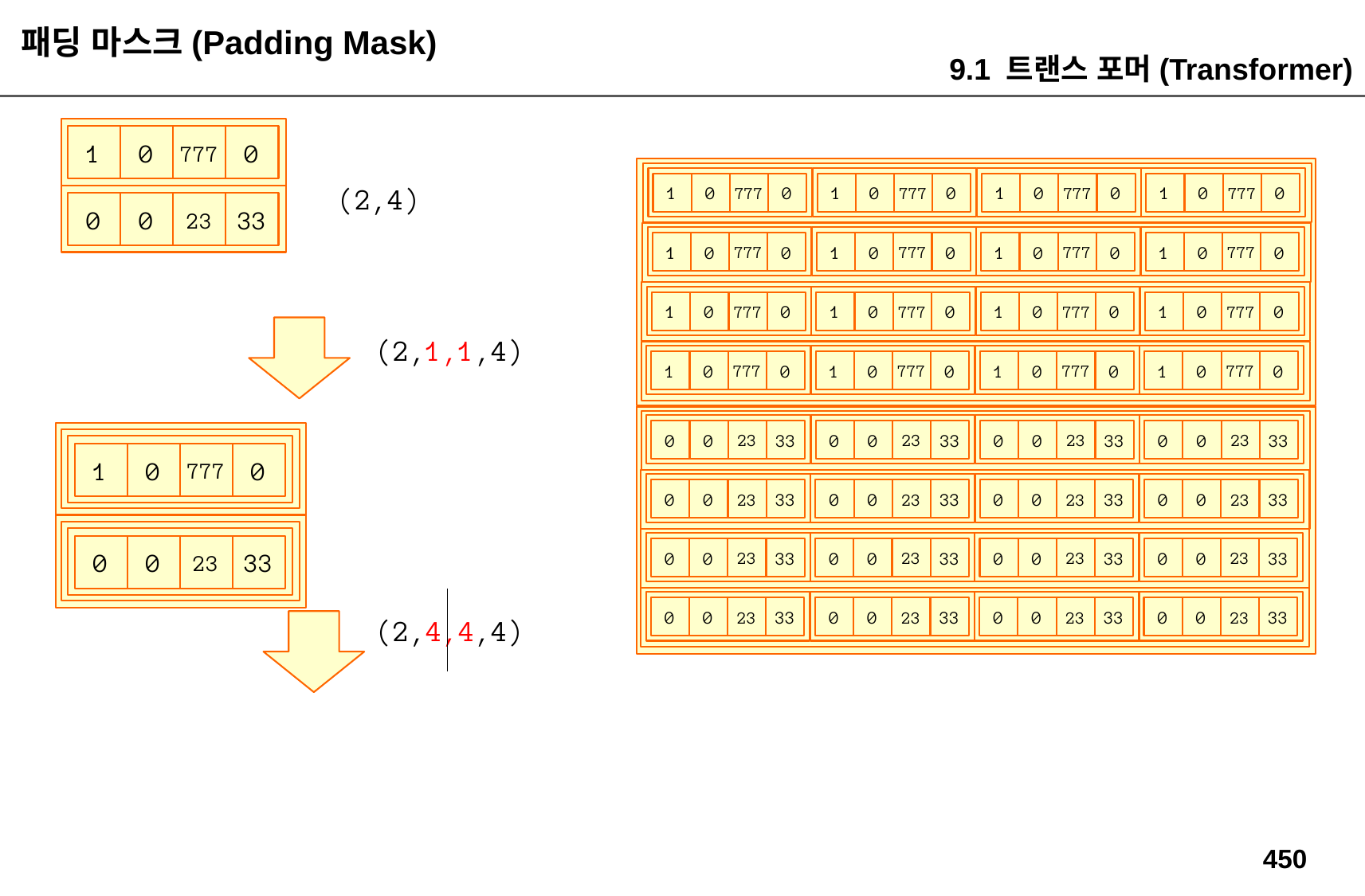

패딩 마스크(Padding Mask)
9.1 트랜스 포머(Transformer)

1
0
777
0

1
0
777
0
1
0
777
0
1
0
777
0
1
0
777
0
(2,4)

0
0
23
33

1
0
777
0
1
0
777
0
1
0
777
0
1
0
777
0

1
0
777
0
1
0
777
0
1
0
777
0
1
0
777
0

(2,1,1,4)

1
0
777
0
1
0
777
0
1
0
777
0
1
0
777
0

0
0
23
33
0
0
23
33
0
0
23
33
0
0
23
33

1
0
777
0

0
0
23
33
0
0
23
33
0
0
23
33
0
0
23
33

0
0
23
33
0
0
23
33
0
0
23
33
0
0
23
33
0
0
23
33

0
0
23
33
0
0
23
33
0
0
23
33
0
0
23
33
(2,4,4,4)